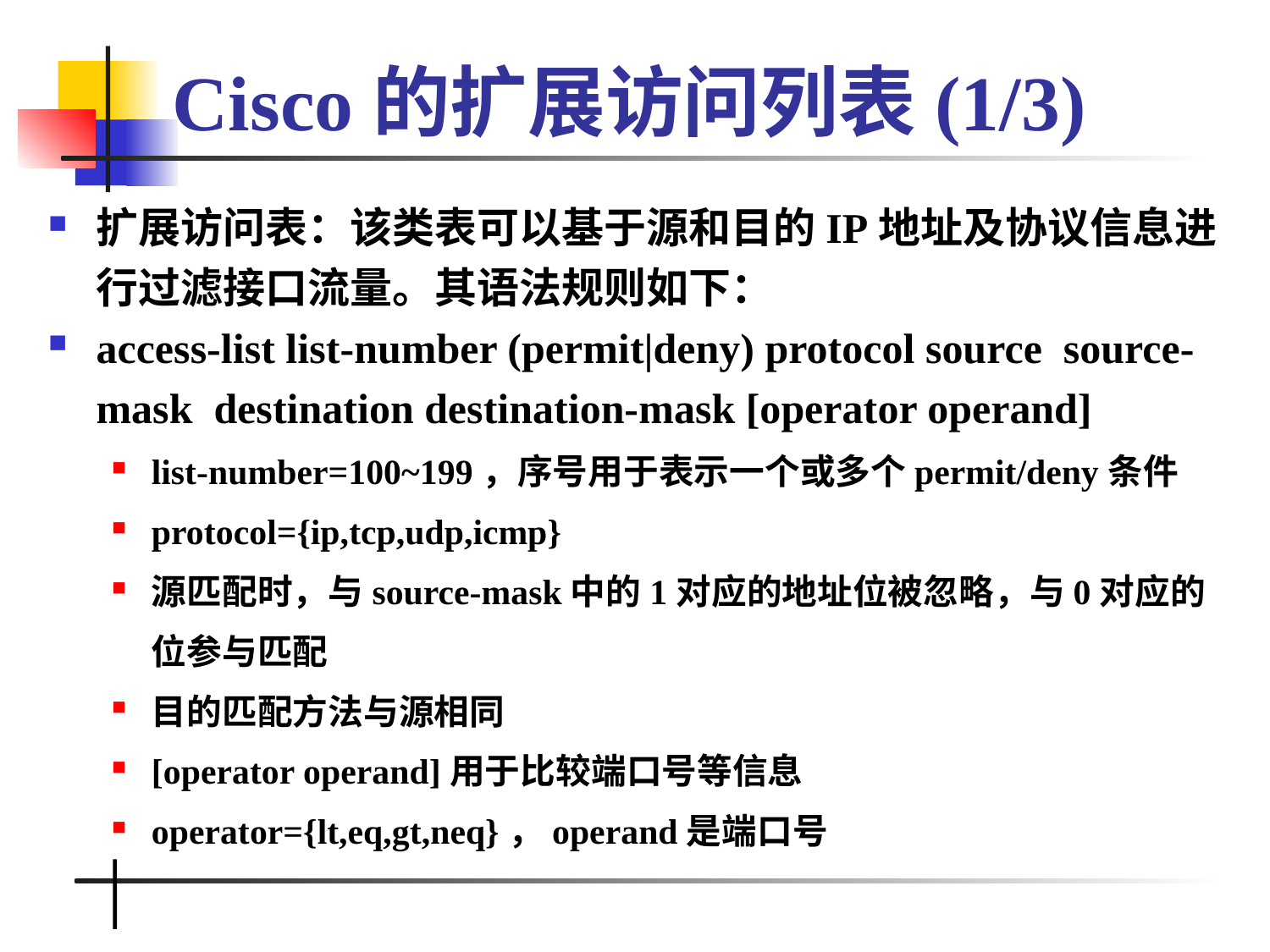

# Cisco的扩展访问列表(1/3)
扩展访问表：该类表可以基于源和目的IP地址及协议信息进行过滤接口流量。其语法规则如下：
access-list list-number (permit|deny) protocol source  source-mask  destination destination-mask [operator operand]
list-number=100~199，序号用于表示一个或多个permit/deny条件
protocol={ip,tcp,udp,icmp}
源匹配时，与source-mask中的1对应的地址位被忽略，与0对应的位参与匹配
目的匹配方法与源相同
[operator operand]用于比较端口号等信息
operator={lt,eq,gt,neq}，operand是端口号